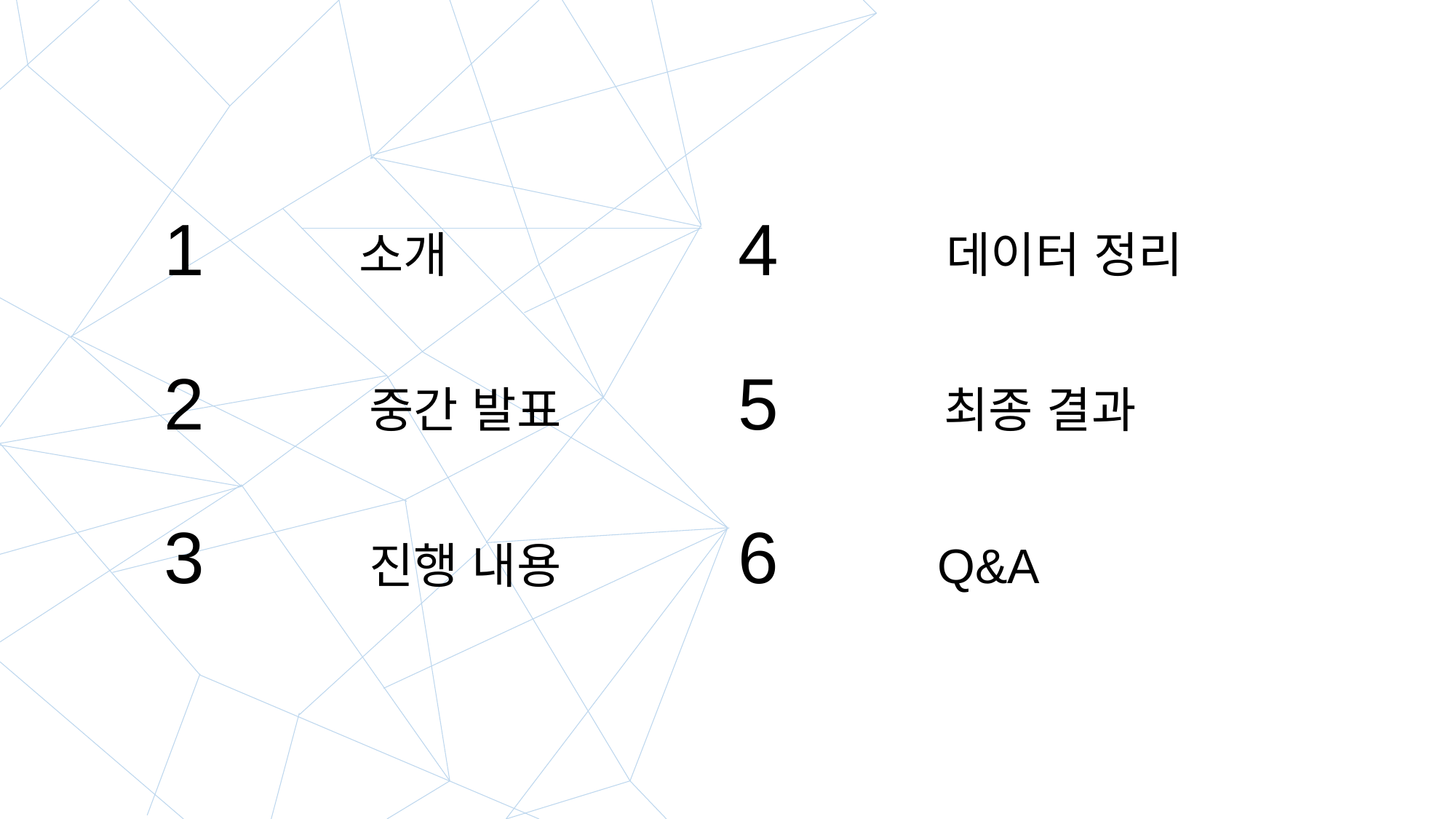

1
4
소개
데이터 정리
2
5
중간 발표
최종 결과
3
6
진행 내용
Q&A